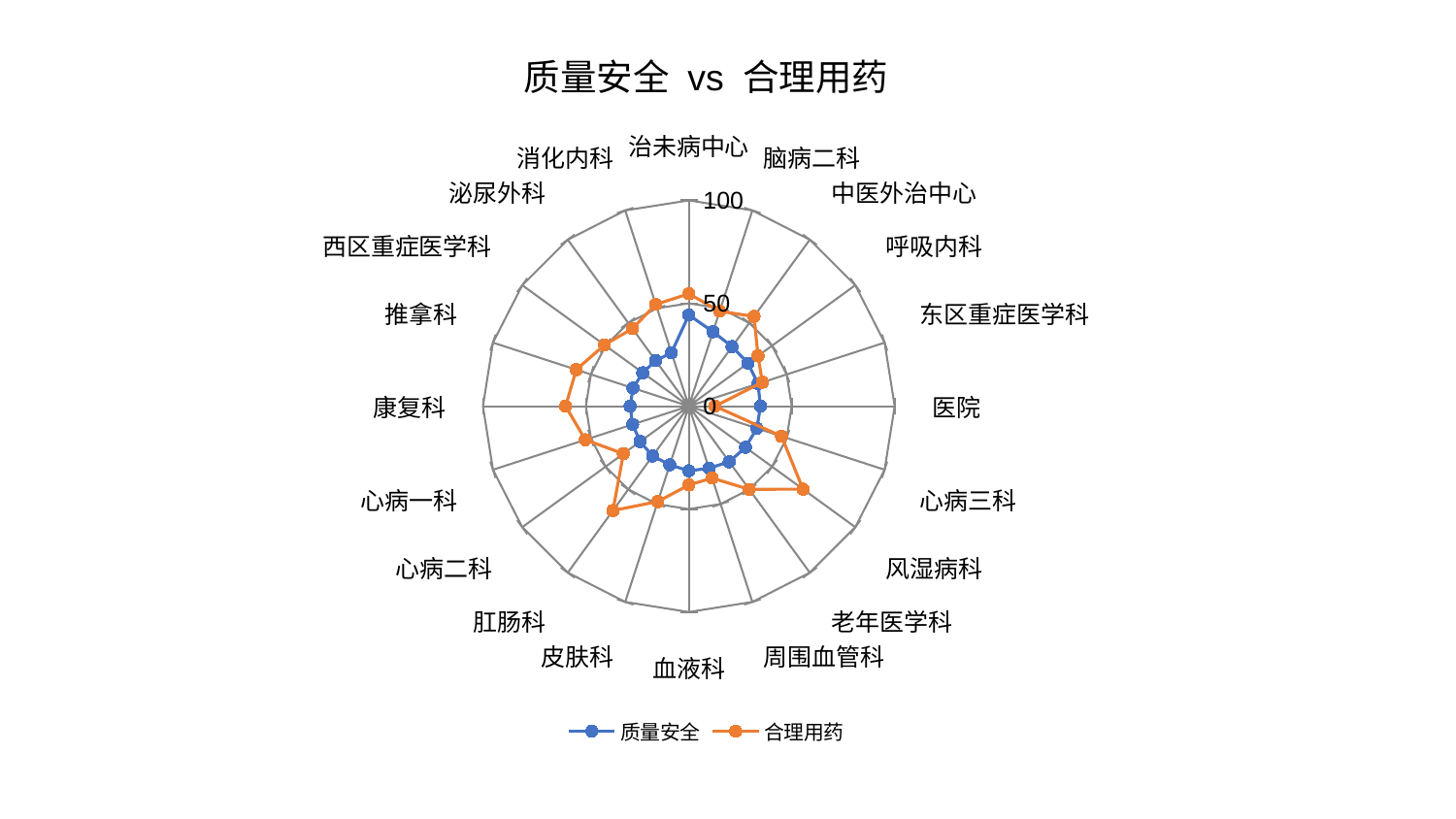

### Chart: 质量安全 vs 合理用药

| Category | 质量安全 | 合理用药 |
|---|---|---|
| 治未病中心 | 44.334828269667426 | 54.619974487616815 |
| 脑病二科 | 38.03230267444876 | 48.52463703741722 |
| 中医外治中心 | 35.804465508894936 | 53.91468054362807 |
| 呼吸内科 | 35.56020979947641 | 41.58168061649757 |
| 东区重症医学科 | 35.35881056330546 | 37.571475923768695 |
| 医院 | 34.82145332245055 | 12.713075699649933 |
| 心病三科 | 34.78406342567949 | 47.37809786821474 |
| 风湿病科 | 34.04766599172025 | 68.56611841585116 |
| 老年医学科 | 33.42165541655662 | 49.98778471410406 |
| 周围血管科 | 31.714893024900697 | 36.732400630867744 |
| 血液科 | 31.431041772959055 | 38.2887102102684 |
| 皮肤科 | 29.936038088754337 | 48.729133499461014 |
| 肛肠科 | 29.92769431811799 | 62.67646499039858 |
| 心病二科 | 29.2688473024749 | 39.292063580516256 |
| 心病一科 | 28.681574888974488 | 52.86037854043051 |
| 康复科 | 28.507099217789197 | 59.839462402998684 |
| 推拿科 | 28.50343094389242 | 57.4746867748339 |
| 西区重症医学科 | 27.633943394435725 | 50.651269776306265 |
| 泌尿外科 | 27.383194474487475 | 46.59734153566855 |
| 消化内科 | 27.30361161844592 | 52.014322737178524 |
8